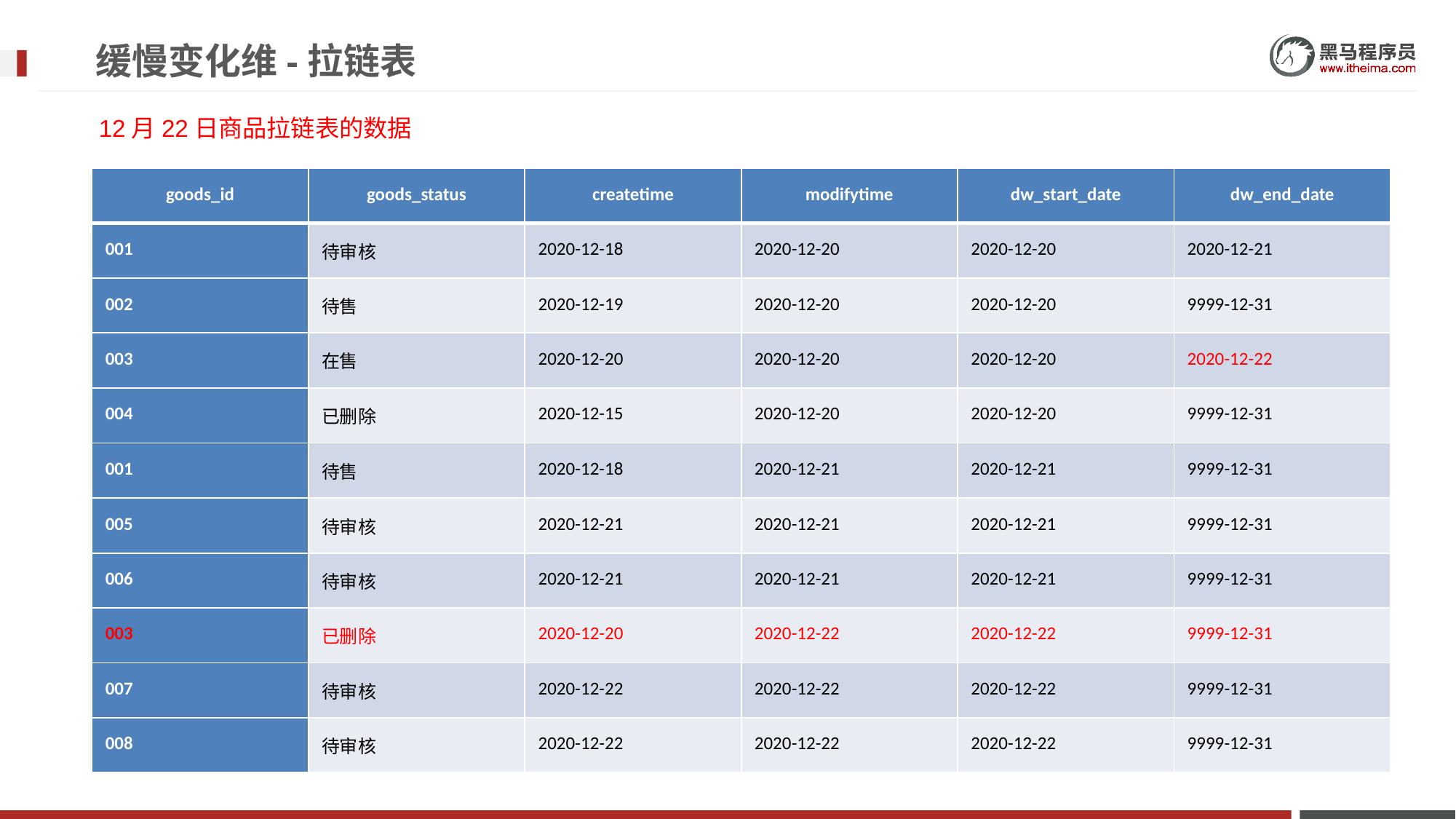

# 缓慢变化维-拉链表
12月22日商品拉链表的数据
| goods\_id | goods\_status | createtime | modifytime | dw\_start\_date | dw\_end\_date |
| --- | --- | --- | --- | --- | --- |
| 001 | 待审核 | 2020-12-18 | 2020-12-20 | 2020-12-20 | 2020-12-21 |
| 002 | 待售 | 2020-12-19 | 2020-12-20 | 2020-12-20 | 9999-12-31 |
| 003 | 在售 | 2020-12-20 | 2020-12-20 | 2020-12-20 | 2020-12-22 |
| 004 | 已删除 | 2020-12-15 | 2020-12-20 | 2020-12-20 | 9999-12-31 |
| 001 | 待售 | 2020-12-18 | 2020-12-21 | 2020-12-21 | 9999-12-31 |
| 005 | 待审核 | 2020-12-21 | 2020-12-21 | 2020-12-21 | 9999-12-31 |
| 006 | 待审核 | 2020-12-21 | 2020-12-21 | 2020-12-21 | 9999-12-31 |
| 003 | 已删除 | 2020-12-20 | 2020-12-22 | 2020-12-22 | 9999-12-31 |
| 007 | 待审核 | 2020-12-22 | 2020-12-22 | 2020-12-22 | 9999-12-31 |
| 008 | 待审核 | 2020-12-22 | 2020-12-22 | 2020-12-22 | 9999-12-31 |